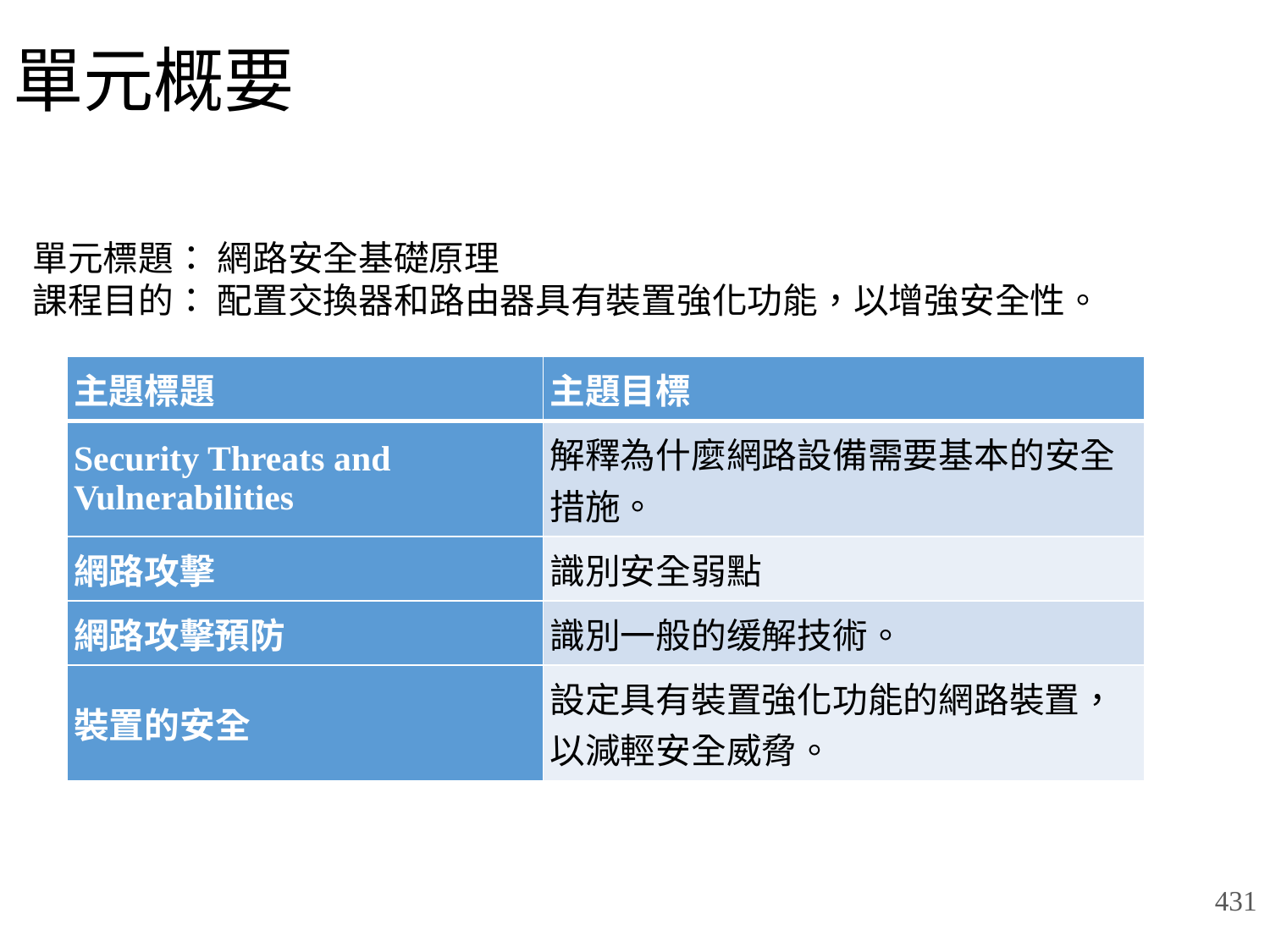

# 單元概要
單元標題： 網路安全基礎原理
課程目的： 配置交換器和路由器具有裝置強化功能，以增強安全性。

| 主題標題 | 主題目標 |
| --- | --- |
| Security Threats and Vulnerabilities | 解釋為什麼網路設備需要基本的安全措施。 |
| 網路攻擊 | 識別安全弱點 |
| 網路攻擊預防 | 識別一般的缓解技術。 |
| 裝置的安全 | 設定具有裝置強化功能的網路裝置，以減輕安全威脅。 |
431